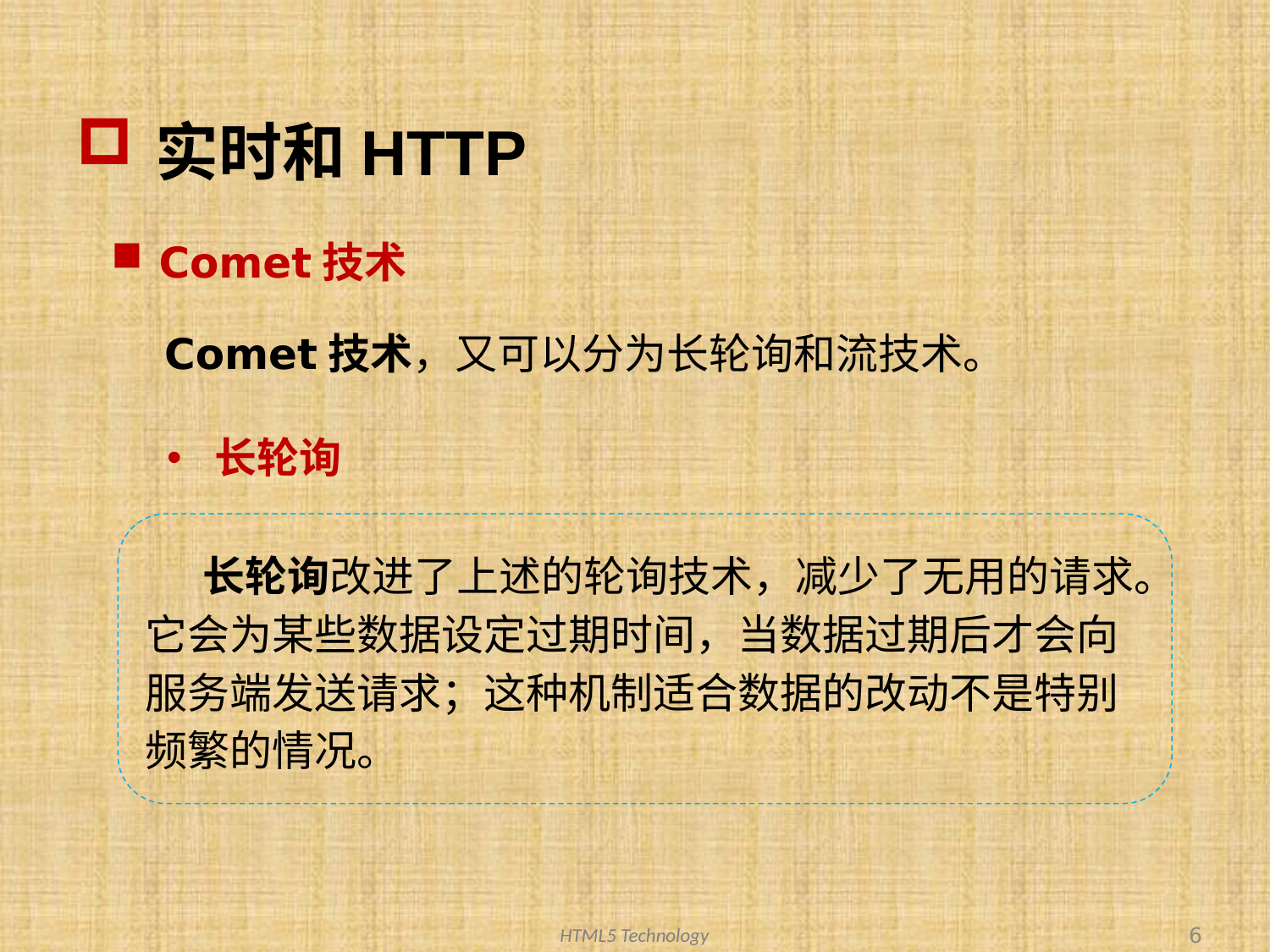

# 实时和HTTP
Comet技术
Comet技术，又可以分为长轮询和流技术。
长轮询
     长轮询改进了上述的轮询技术，减少了无用的请求。它会为某些数据设定过期时间，当数据过期后才会向服务端发送请求；这种机制适合数据的改动不是特别频繁的情况。
6
HTML5 Technology